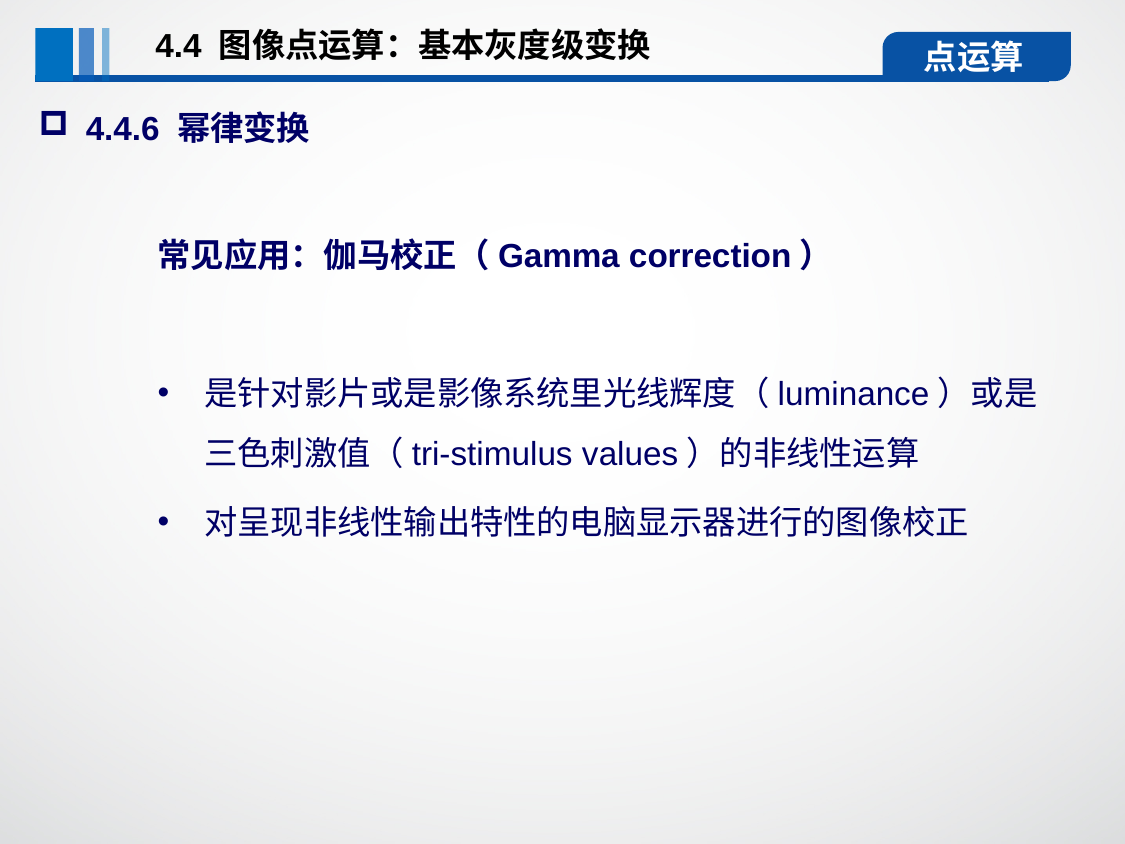

4.4 图像点运算：基本灰度级变换
点运算
4.4.6 幂律变换
常见应用：伽马校正（Gamma correction）

是针对影片或是影像系统里光线辉度（luminance）或是三色刺激值（tri-stimulus values）的非线性运算
对呈现非线性输出特性的电脑显示器进行的图像校正
32